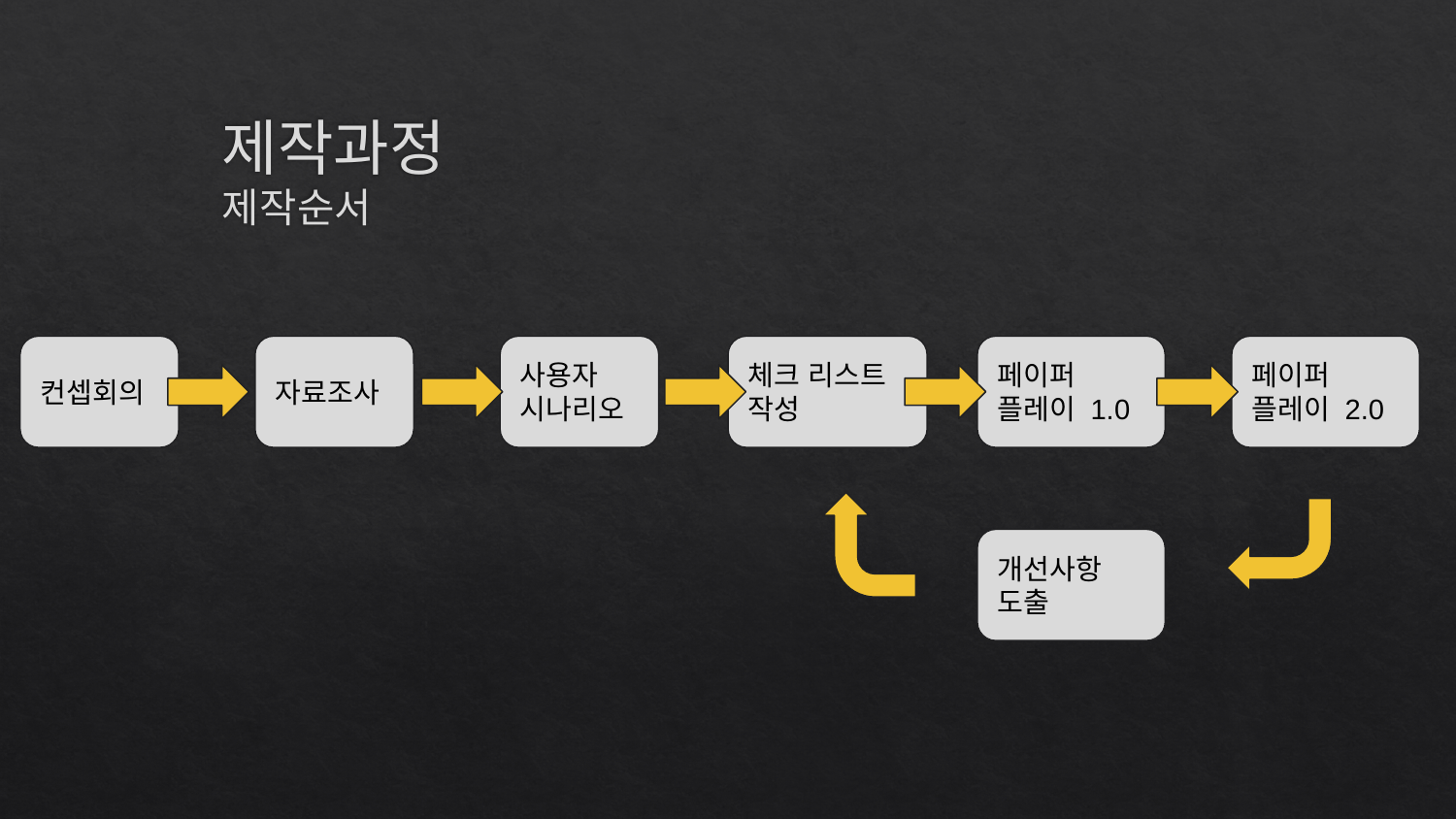

# 제작과정
제작순서
컨셉회의
자료조사
사용자
시나리오
체크 리스트
작성
페이퍼
플레이 1.0
페이퍼
플레이 2.0

개선사항
도출